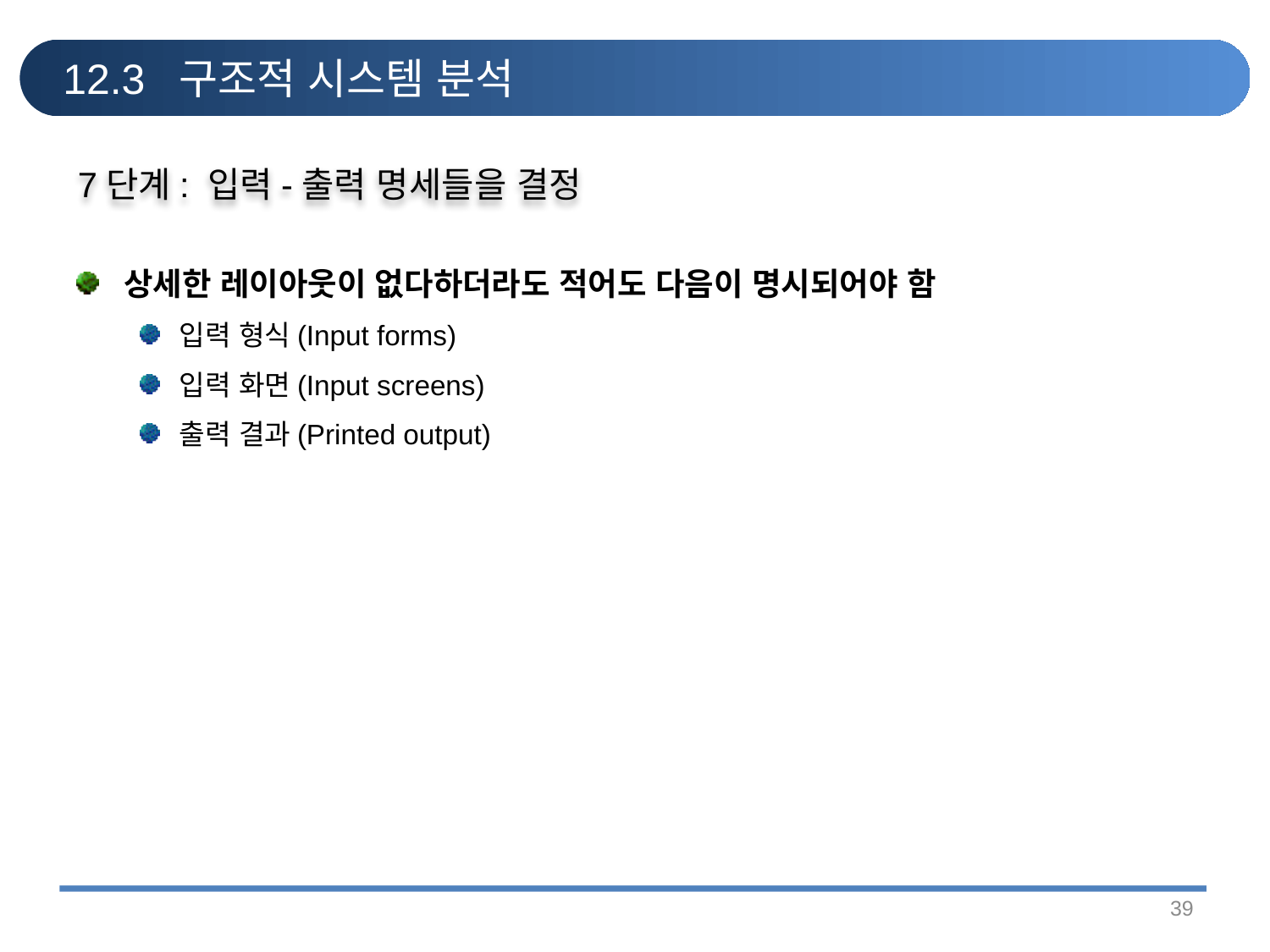

# 12.3  구조적 시스템 분석
7단계: 입력-출력 명세들을 결정
상세한 레이아웃이 없다하더라도 적어도 다음이 명시되어야 함
입력 형식(Input forms)
입력 화면(Input screens)
출력 결과(Printed output)
39